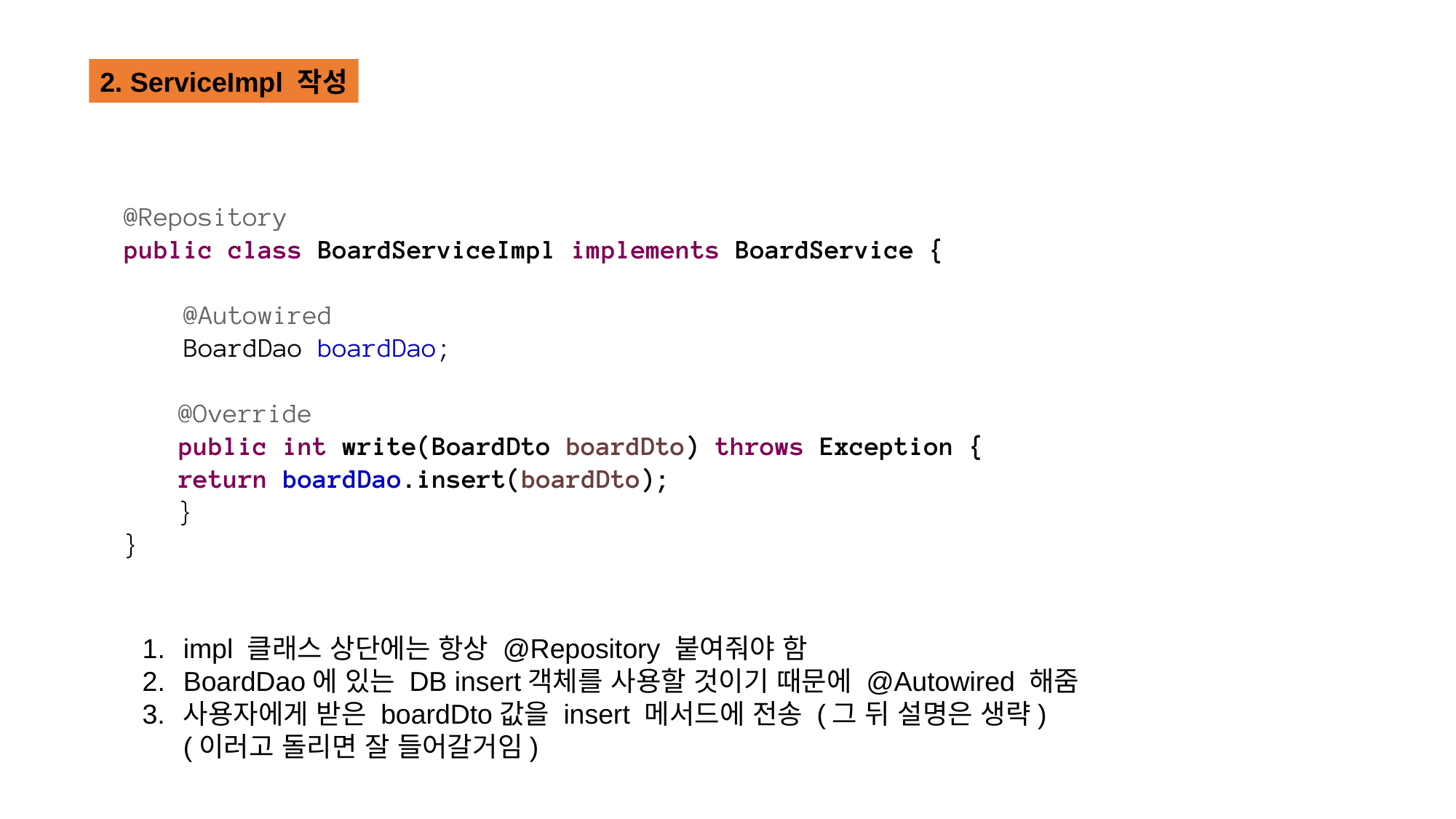

2. ServiceImpl 작성
@Repository
public class BoardServiceImpl implements BoardService {

    @Autowired
    BoardDao boardDao;

@Override
public int write(BoardDto boardDto) throws Exception {
return boardDao.insert(boardDto);
}
}
impl 클래스 상단에는 항상 @Repository 붙여줘야 함
BoardDao에 있는 DB insert객체를 사용할 것이기 때문에 @Autowired 해줌
사용자에게 받은 boardDto값을 insert 메서드에 전송 (그 뒤 설명은 생략)
(이러고 돌리면 잘 들어갈거임)